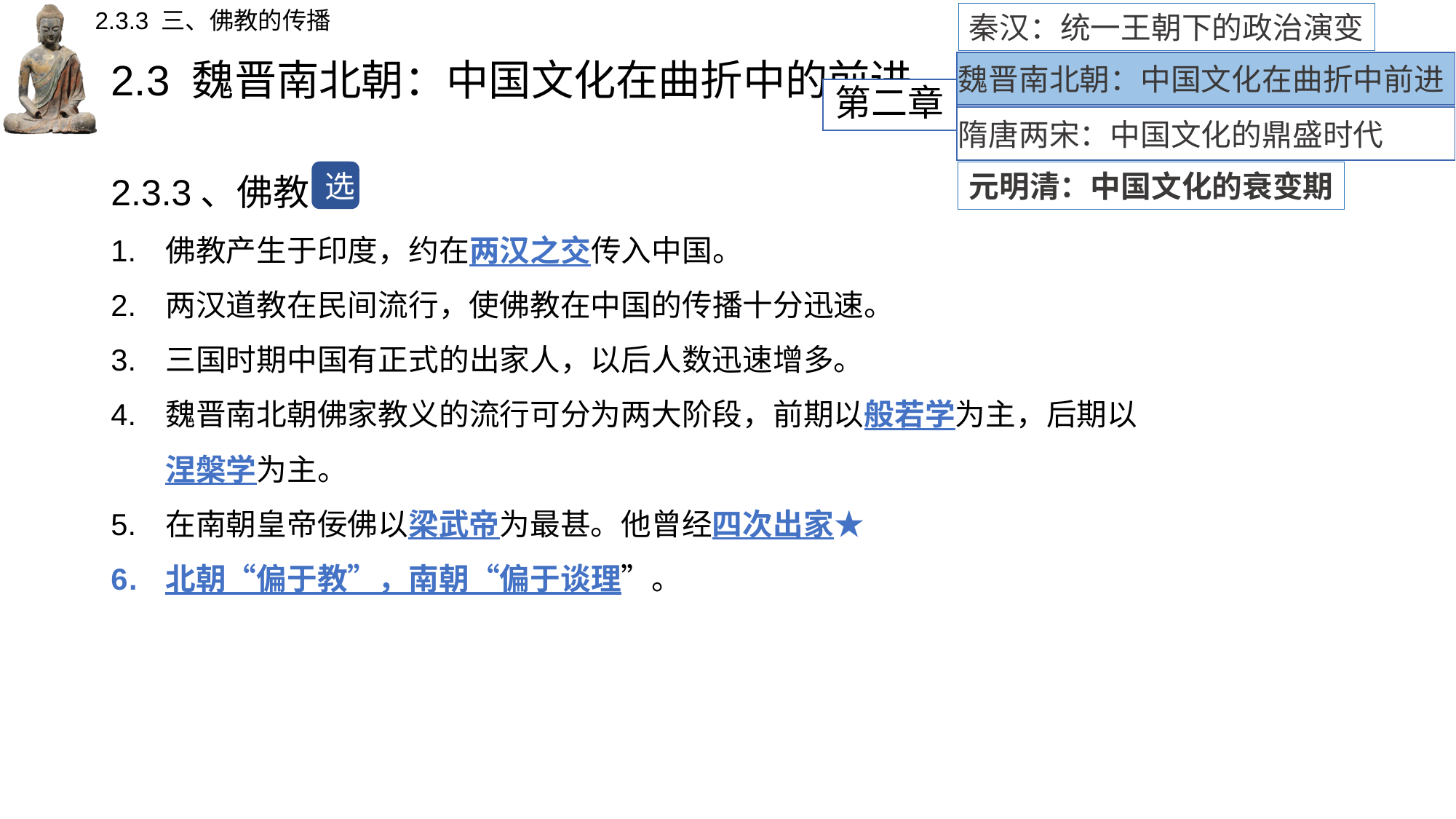

2.3.3 三、佛教的传播
秦汉：统一王朝下的政治演变
# 2.3 魏晋南北朝：中国文化在曲折中的前进
魏晋南北朝：中国文化在曲折中前进
第二章
隋唐两宋：中国文化的鼎盛时代
2.3.3、佛教
佛教产生于印度，约在两汉之交传入中国。
两汉道教在民间流行，使佛教在中国的传播十分迅速。
三国时期中国有正式的出家人，以后人数迅速增多。
魏晋南北朝佛家教义的流行可分为两大阶段，前期以般若学为主，后期以涅槃学为主。
在南朝皇帝佞佛以梁武帝为最甚。他曾经四次出家★
北朝“偏于教”，南朝“偏于谈理”。
选
元明清：中国文化的衰变期
38